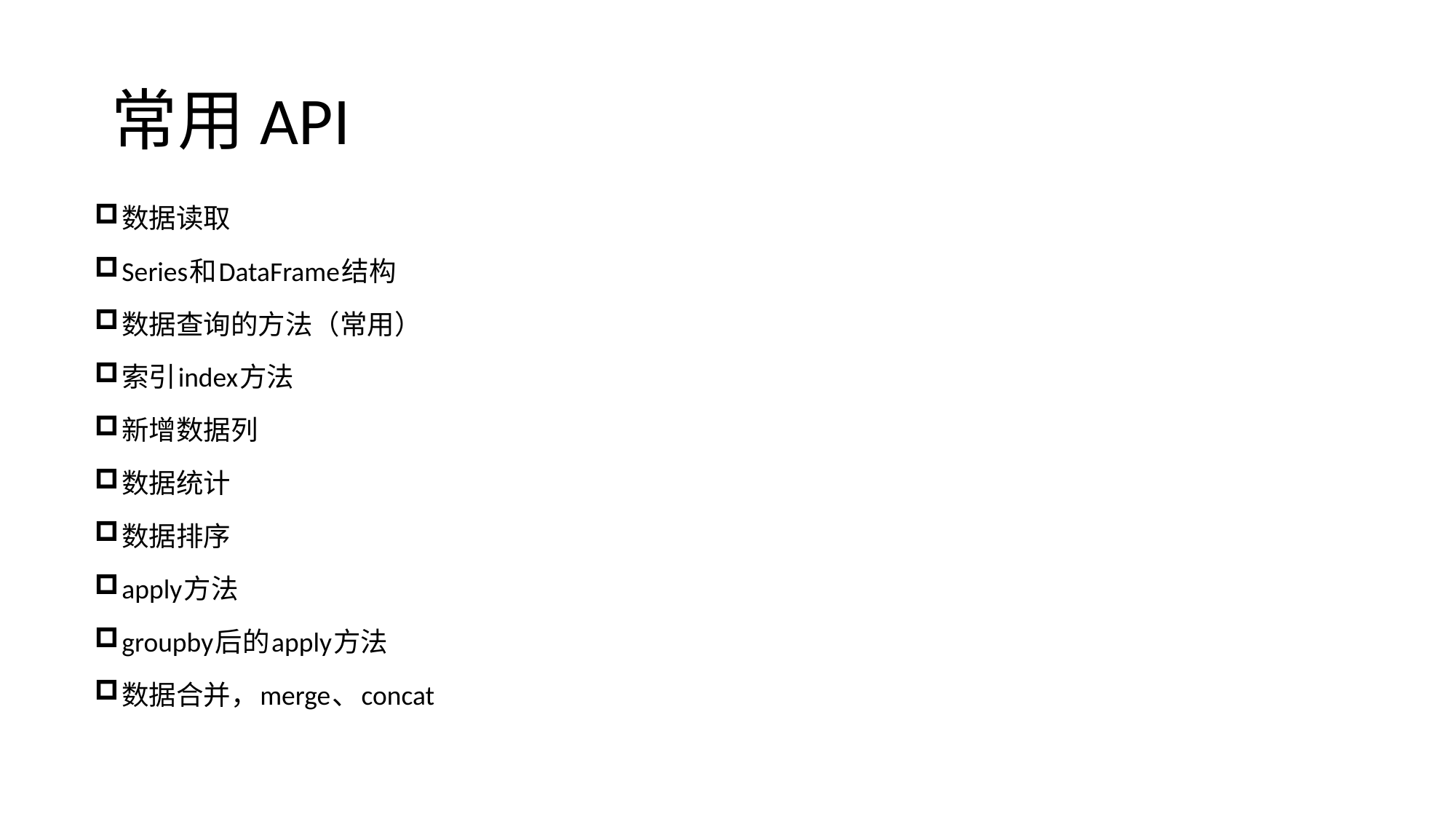

# 常用API
数据读取
Series和DataFrame结构
数据查询的方法（常用）
索引index方法
新增数据列
数据统计
数据排序
apply方法
groupby后的apply方法
数据合并，merge、concat